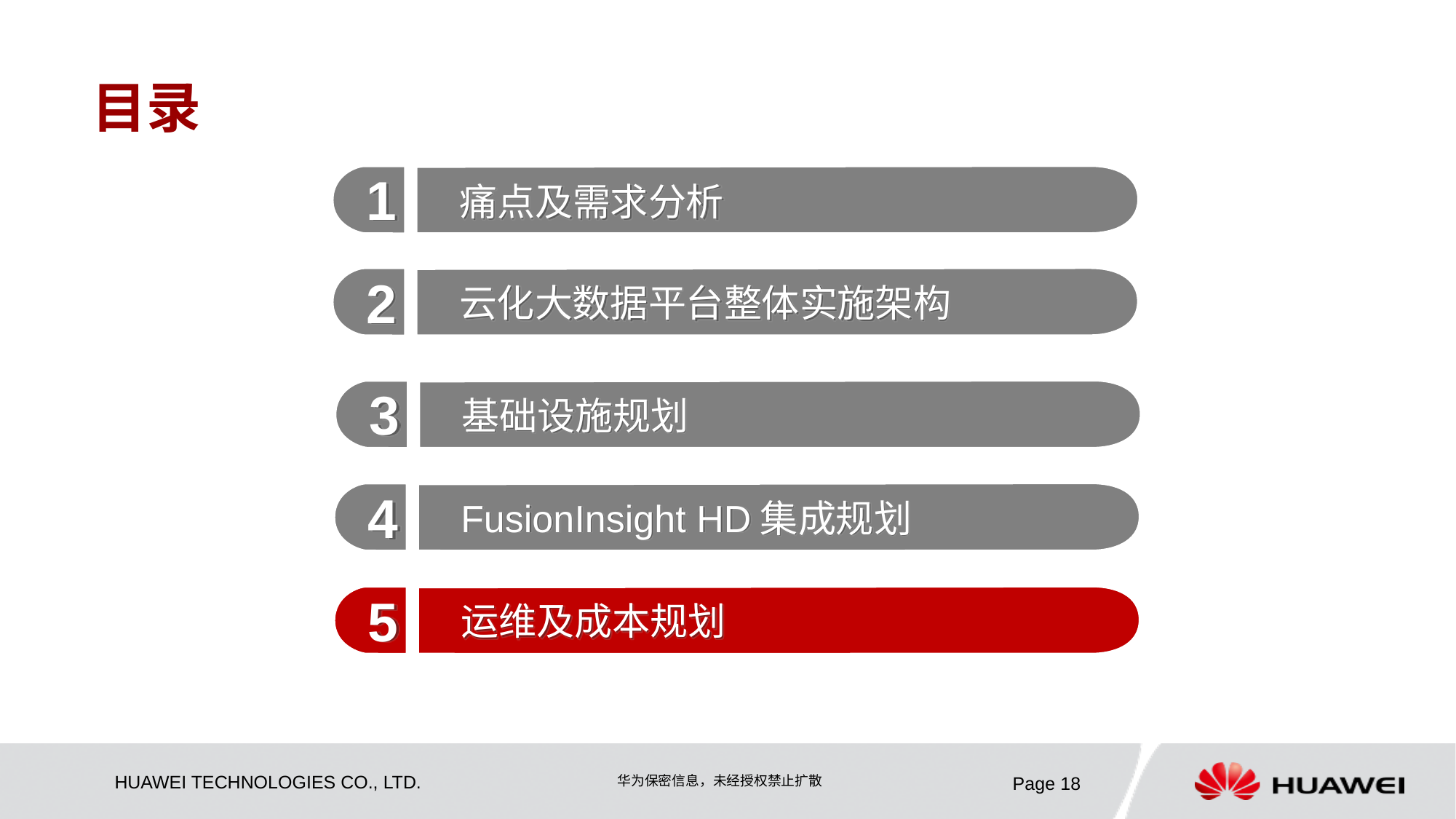

# 目录
1

痛点及需求分析
2

云化大数据平台整体实施架构
3

基础设施规划
4

FusionInsight HD集成规划
5

运维及成本规划